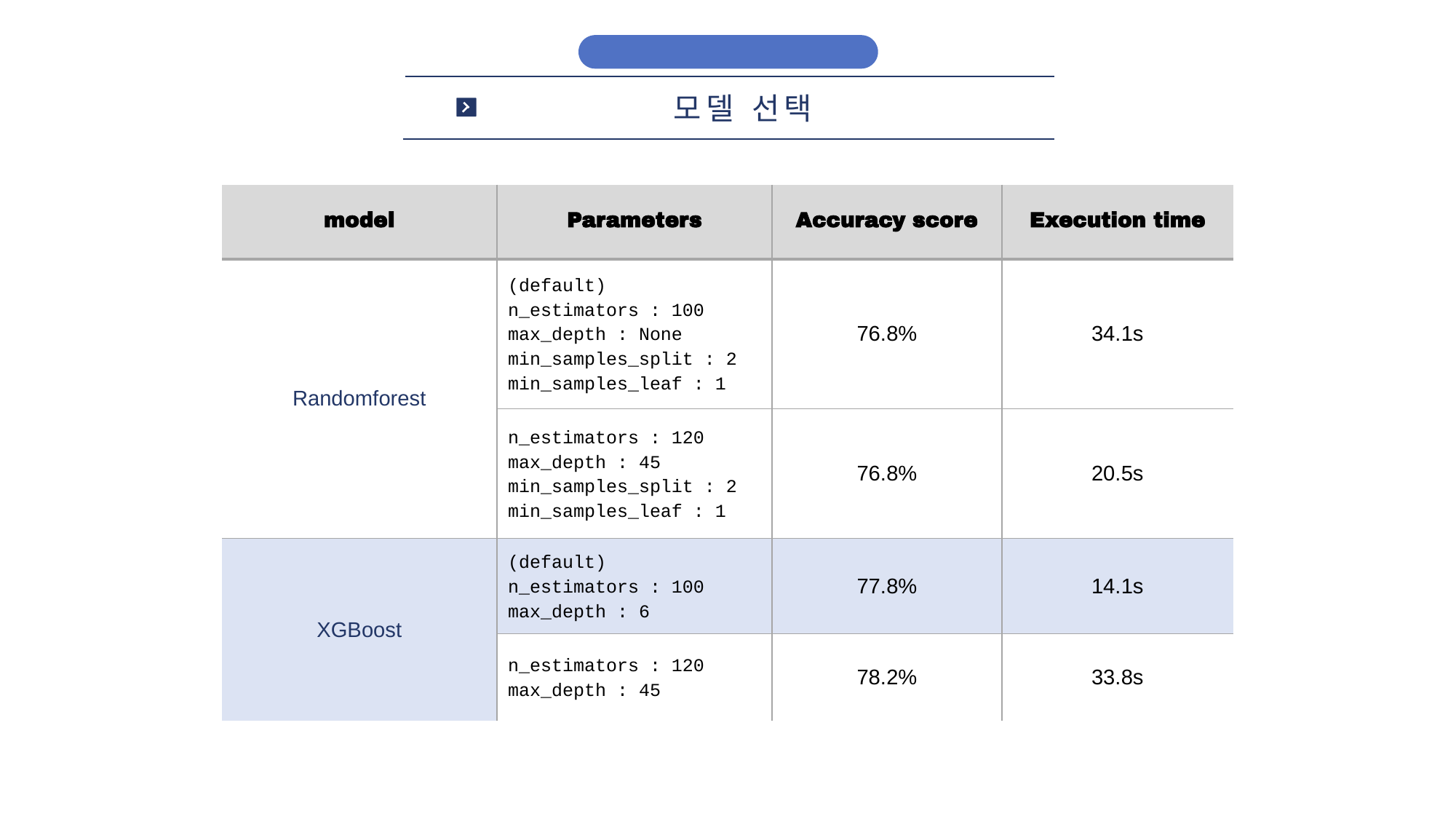

모델링 및 성능평가
모델 선택

| model | Parameters | Accuracy score | Execution time |
| --- | --- | --- | --- |
| Randomforest | (default) n\_estimators : 100 max\_depth : None min\_samples\_split : 2 min\_samples\_leaf : 1 | 76.8% | 34.1s |
|  | n\_estimators : 120 max\_depth : 45 min\_samples\_split : 2 min\_samples\_leaf : 1 | 76.8% | 20.5s |
| XGBoost | (default) n\_estimators : 100 max\_depth : 6 | 77.8% | 14.1s |
|  | n\_estimators : 120 max\_depth : 45 | 78.2% | 33.8s |